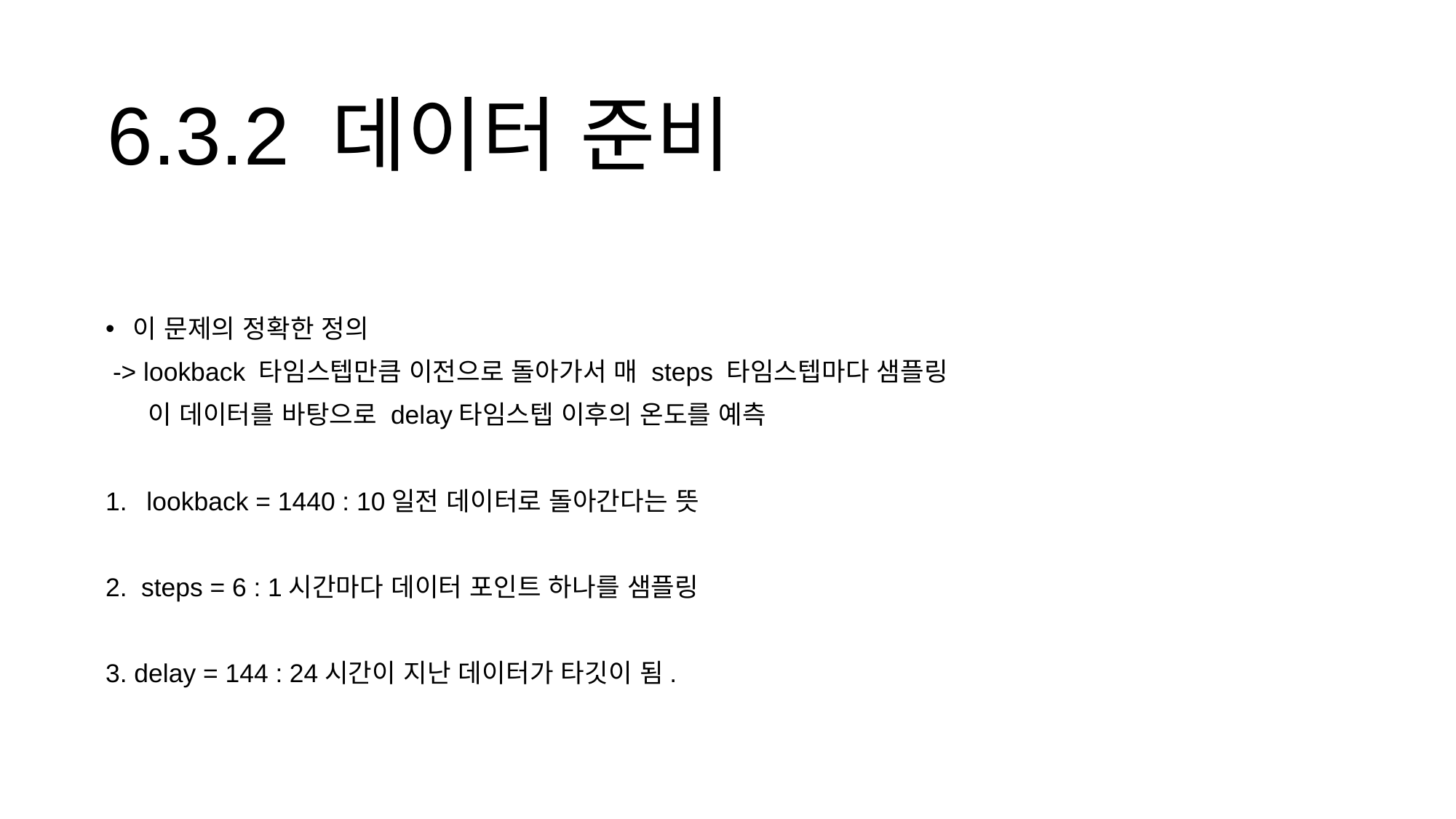

# 6.3.2 데이터 준비
이 문제의 정확한 정의
 -> lookback 타임스텝만큼 이전으로 돌아가서 매 steps 타임스텝마다 샘플링
     이 데이터를 바탕으로 delay타임스텝 이후의 온도를 예측

lookback = 1440 : 10일전 데이터로 돌아간다는 뜻

2.  steps = 6 : 1시간마다 데이터 포인트 하나를 샘플링

3. delay = 144 : 24시간이 지난 데이터가 타깃이 됨.